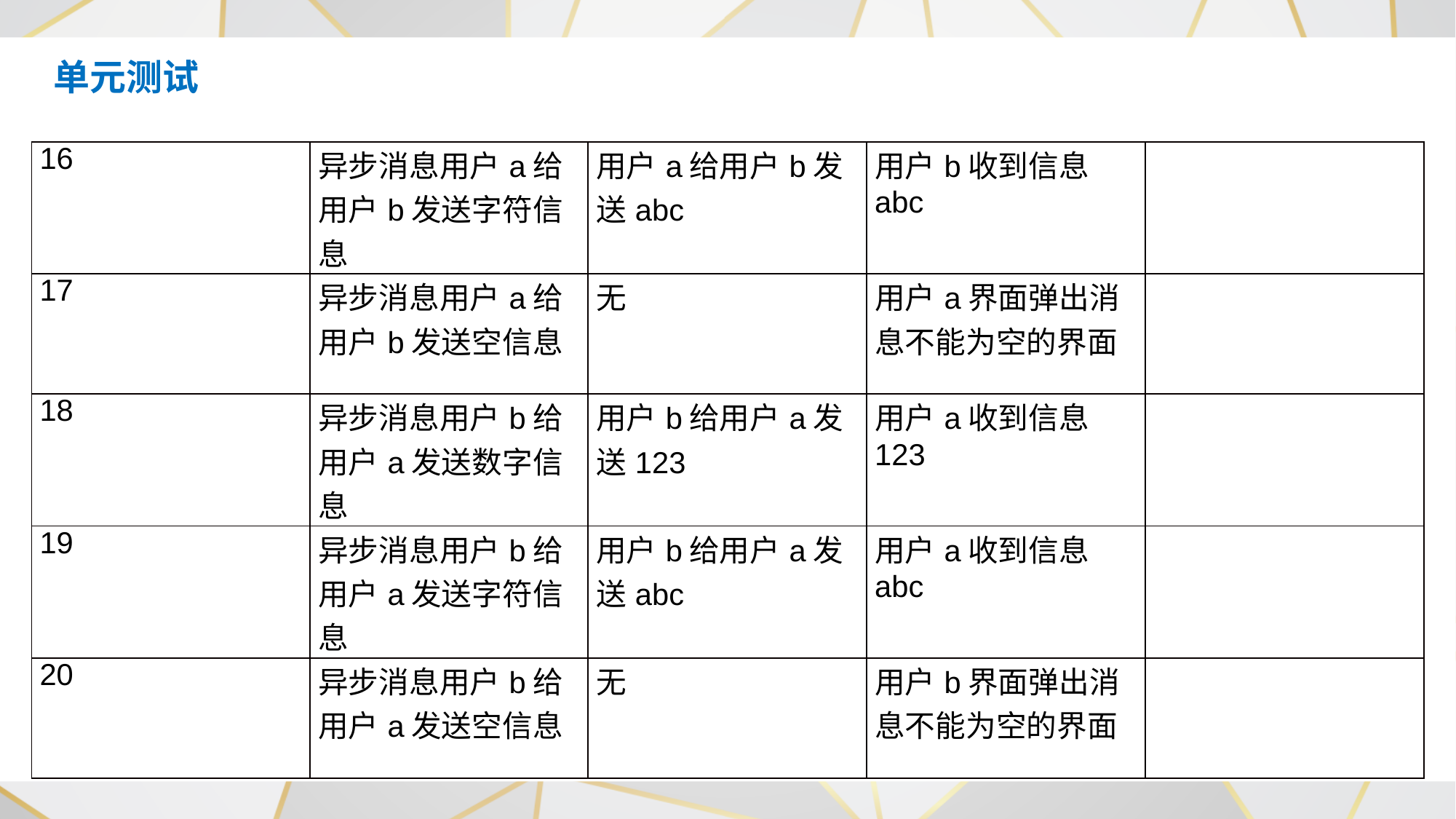

单元测试
| 16 | 异步消息用户a给用户b发送字符信息 | 用户a给用户b发送abc | 用户b收到信息abc |  |
| --- | --- | --- | --- | --- |
| 17 | 异步消息用户a给用户b发送空信息 | 无 | 用户a界面弹出消息不能为空的界面 |  |
| 18 | 异步消息用户b给用户a发送数字信息 | 用户b给用户a发送123 | 用户a收到信息123 |  |
| 19 | 异步消息用户b给用户a发送字符信息 | 用户b给用户a发送abc | 用户a收到信息abc |  |
| 20 | 异步消息用户b给用户a发送空信息 | 无 | 用户b界面弹出消息不能为空的界面 |  |